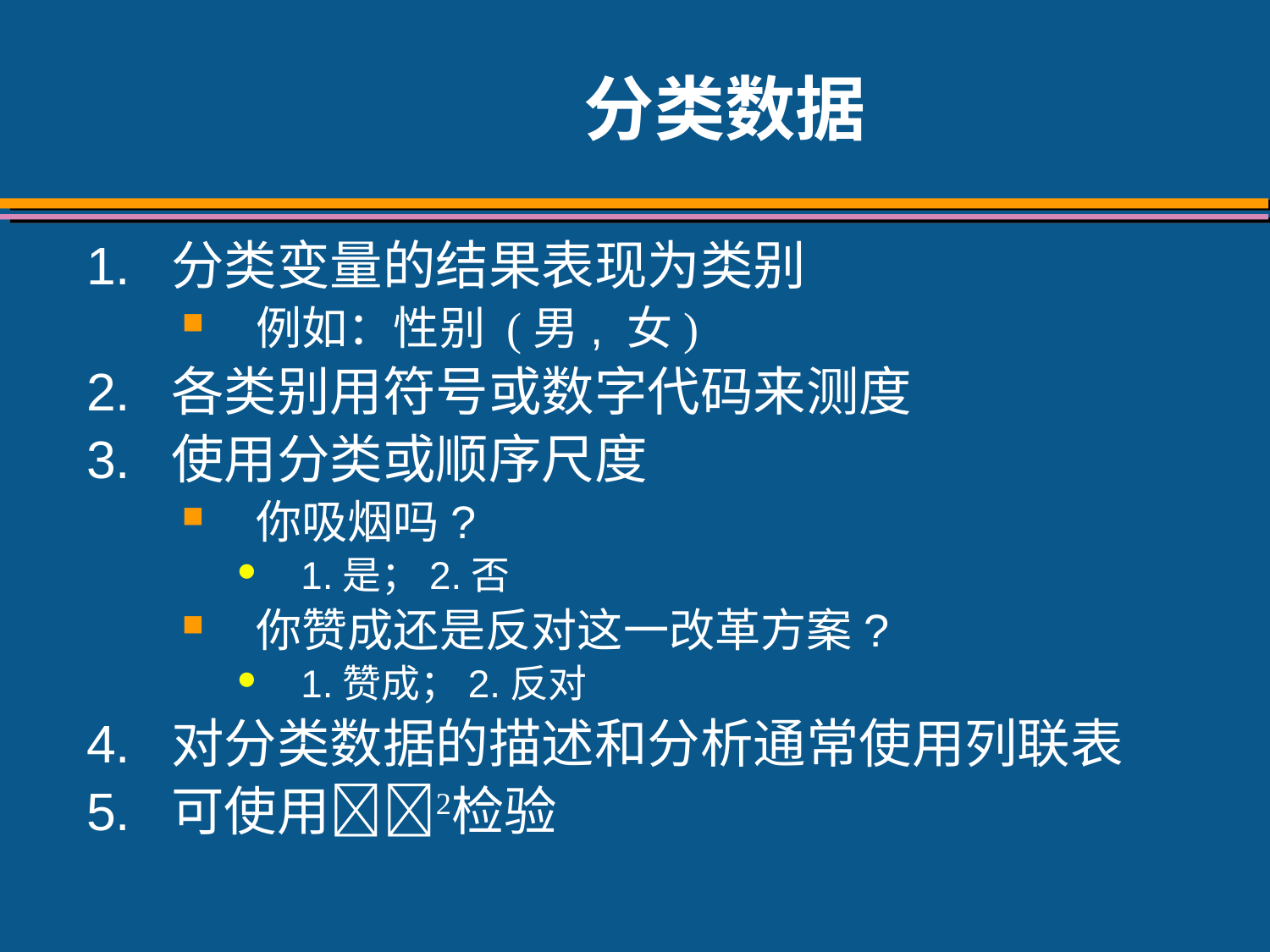

# 分类数据
分类变量的结果表现为类别
例如：性别 (男, 女)
各类别用符号或数字代码来测度
使用分类或顺序尺度
你吸烟吗?
1.是；2.否
你赞成还是反对这一改革方案?
1.赞成；2.反对
对分类数据的描述和分析通常使用列联表
可使用 χ2检验